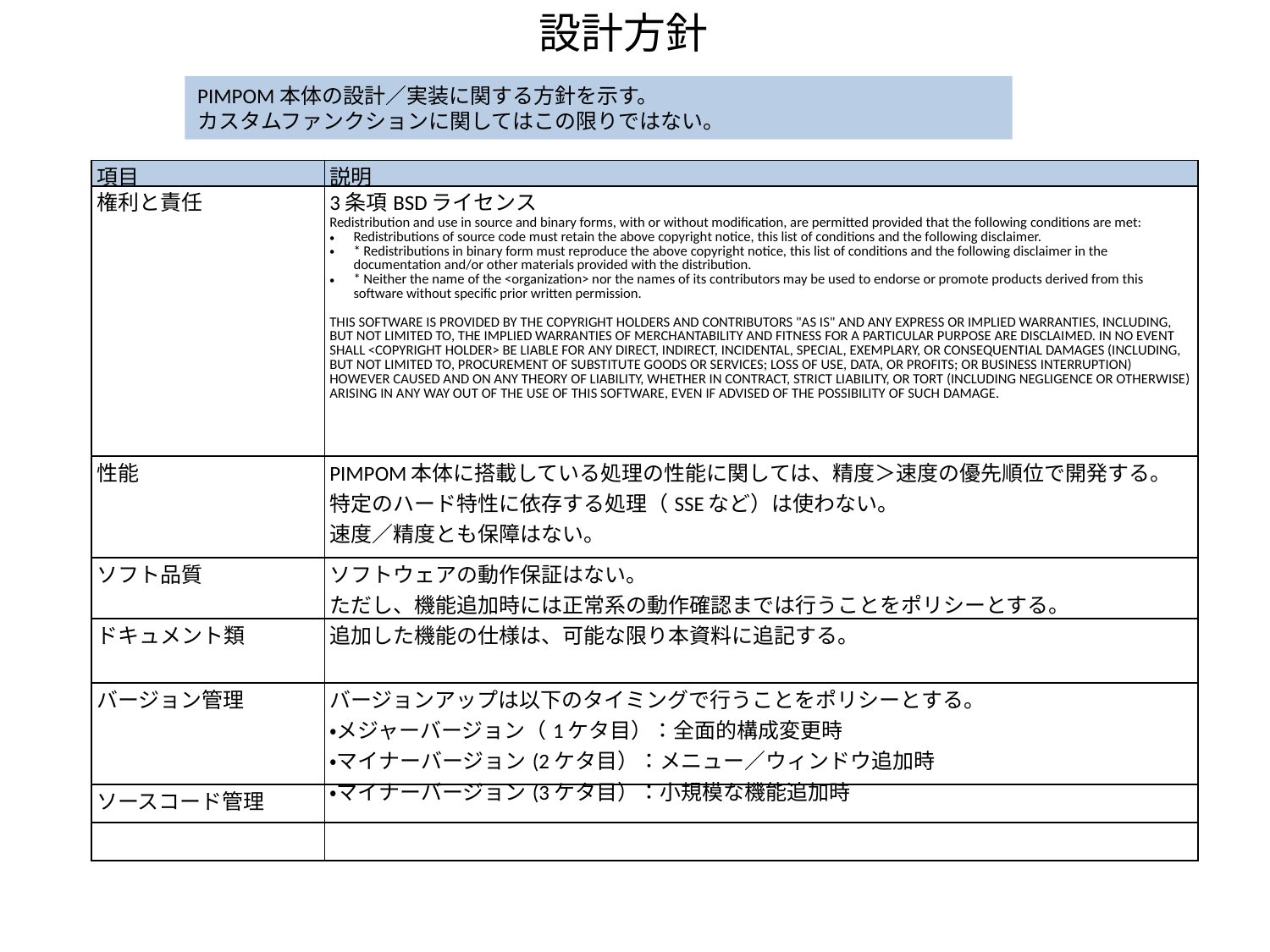

設計方針
PIMPOM本体の設計／実装に関する方針を示す。
カスタムファンクションに関してはこの限りではない。
| 項目 | 説明 |
| --- | --- |
| 権利と責任 | 3条項BSDライセンス Redistribution and use in source and binary forms, with or without modification, are permitted provided that the following conditions are met: Redistributions of source code must retain the above copyright notice, this list of conditions and the following disclaimer. \* Redistributions in binary form must reproduce the above copyright notice, this list of conditions and the following disclaimer in the documentation and/or other materials provided with the distribution. \* Neither the name of the <organization> nor the names of its contributors may be used to endorse or promote products derived from this software without specific prior written permission. THIS SOFTWARE IS PROVIDED BY THE COPYRIGHT HOLDERS AND CONTRIBUTORS "AS IS" AND ANY EXPRESS OR IMPLIED WARRANTIES, INCLUDING, BUT NOT LIMITED TO, THE IMPLIED WARRANTIES OF MERCHANTABILITY AND FITNESS FOR A PARTICULAR PURPOSE ARE DISCLAIMED. IN NO EVENT SHALL <COPYRIGHT HOLDER> BE LIABLE FOR ANY DIRECT, INDIRECT, INCIDENTAL, SPECIAL, EXEMPLARY, OR CONSEQUENTIAL DAMAGES (INCLUDING, BUT NOT LIMITED TO, PROCUREMENT OF SUBSTITUTE GOODS OR SERVICES; LOSS OF USE, DATA, OR PROFITS; OR BUSINESS INTERRUPTION) HOWEVER CAUSED AND ON ANY THEORY OF LIABILITY, WHETHER IN CONTRACT, STRICT LIABILITY, OR TORT (INCLUDING NEGLIGENCE OR OTHERWISE) ARISING IN ANY WAY OUT OF THE USE OF THIS SOFTWARE, EVEN IF ADVISED OF THE POSSIBILITY OF SUCH DAMAGE. |
| 性能 | PIMPOM本体に搭載している処理の性能に関しては、精度＞速度の優先順位で開発する。 特定のハード特性に依存する処理（SSEなど）は使わない。 速度／精度とも保障はない。 |
| ソフト品質 | ソフトウェアの動作保証はない。 ただし、機能追加時には正常系の動作確認までは行うことをポリシーとする。 |
| ドキュメント類 | 追加した機能の仕様は、可能な限り本資料に追記する。 |
| バージョン管理 | バージョンアップは以下のタイミングで行うことをポリシーとする。 ・メジャーバージョン（1ケタ目）：全面的構成変更時 ・マイナーバージョン(2ケタ目）：メニュー／ウィンドウ追加時 ・マイナーバージョン(3ケタ目）：小規模な機能追加時 |
| ソースコード管理 |  |
|  |  |